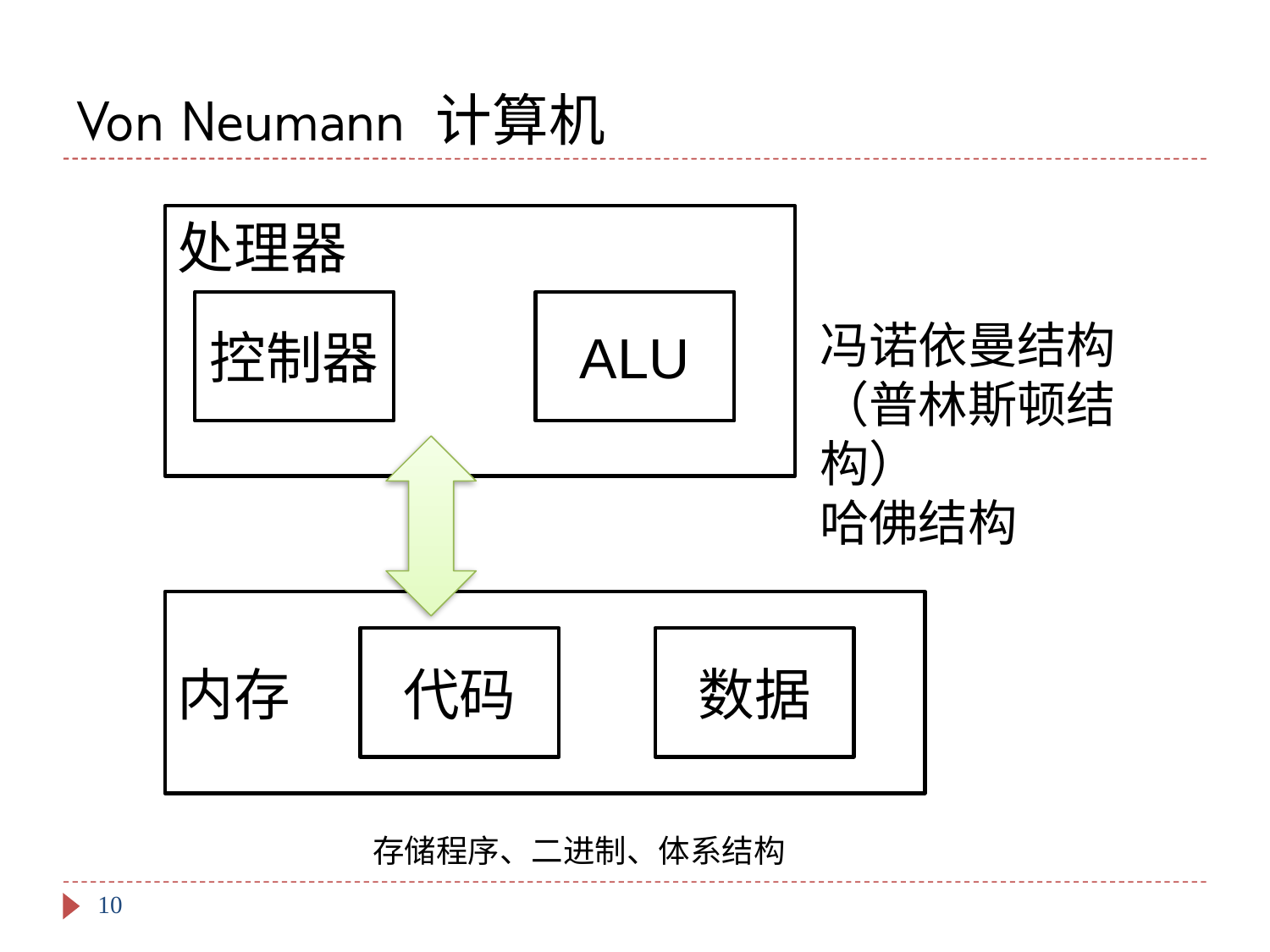

# Von Neumann 计算机
处理器
控制器
ALU
冯诺依曼结构（普林斯顿结构）
哈佛结构

内存
代码
数据
存储程序、二进制、体系结构
10